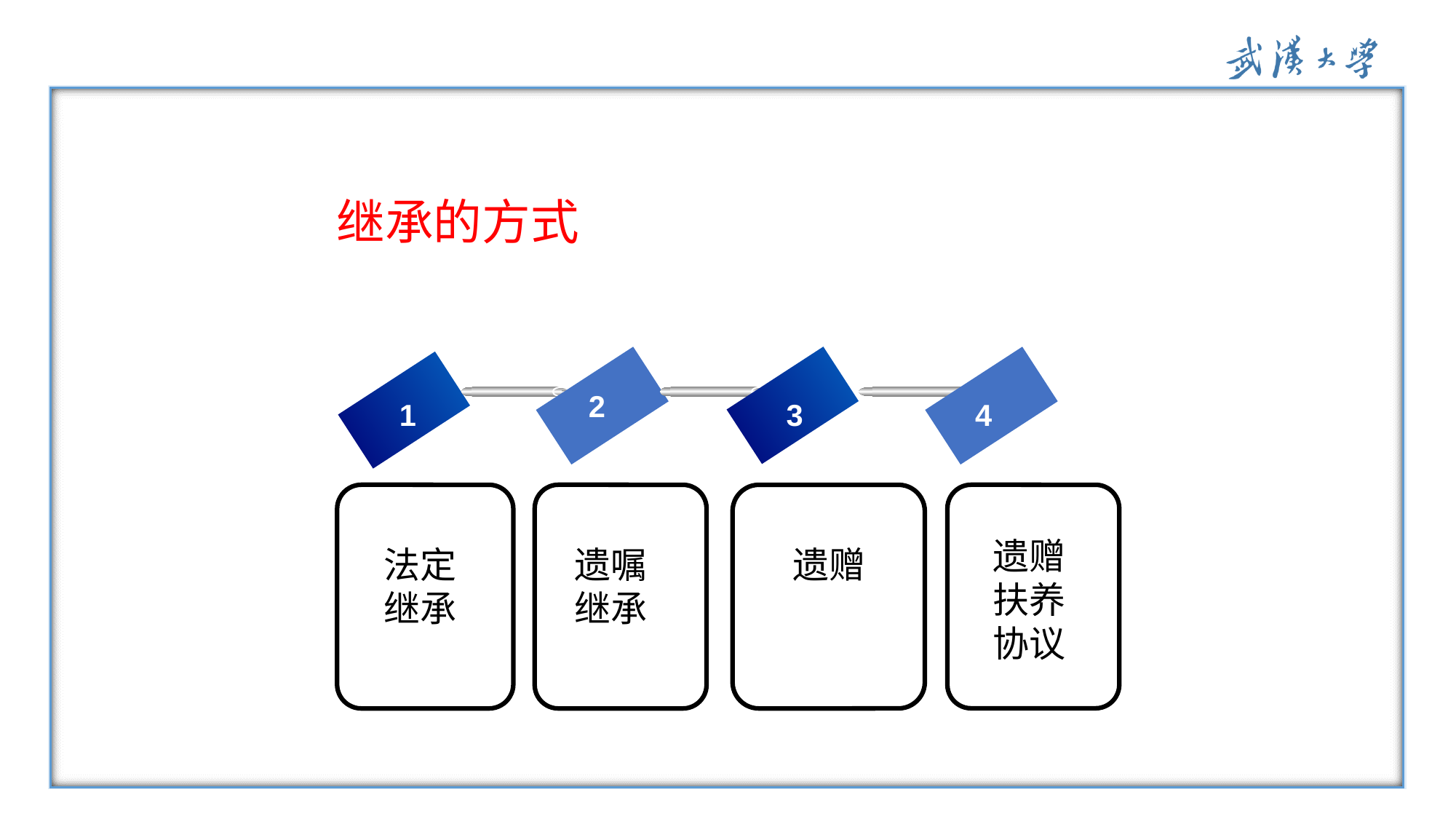

继承的方式

2
1
3
4

遗赠扶养协议
遗赠
法定继承
遗嘱继承